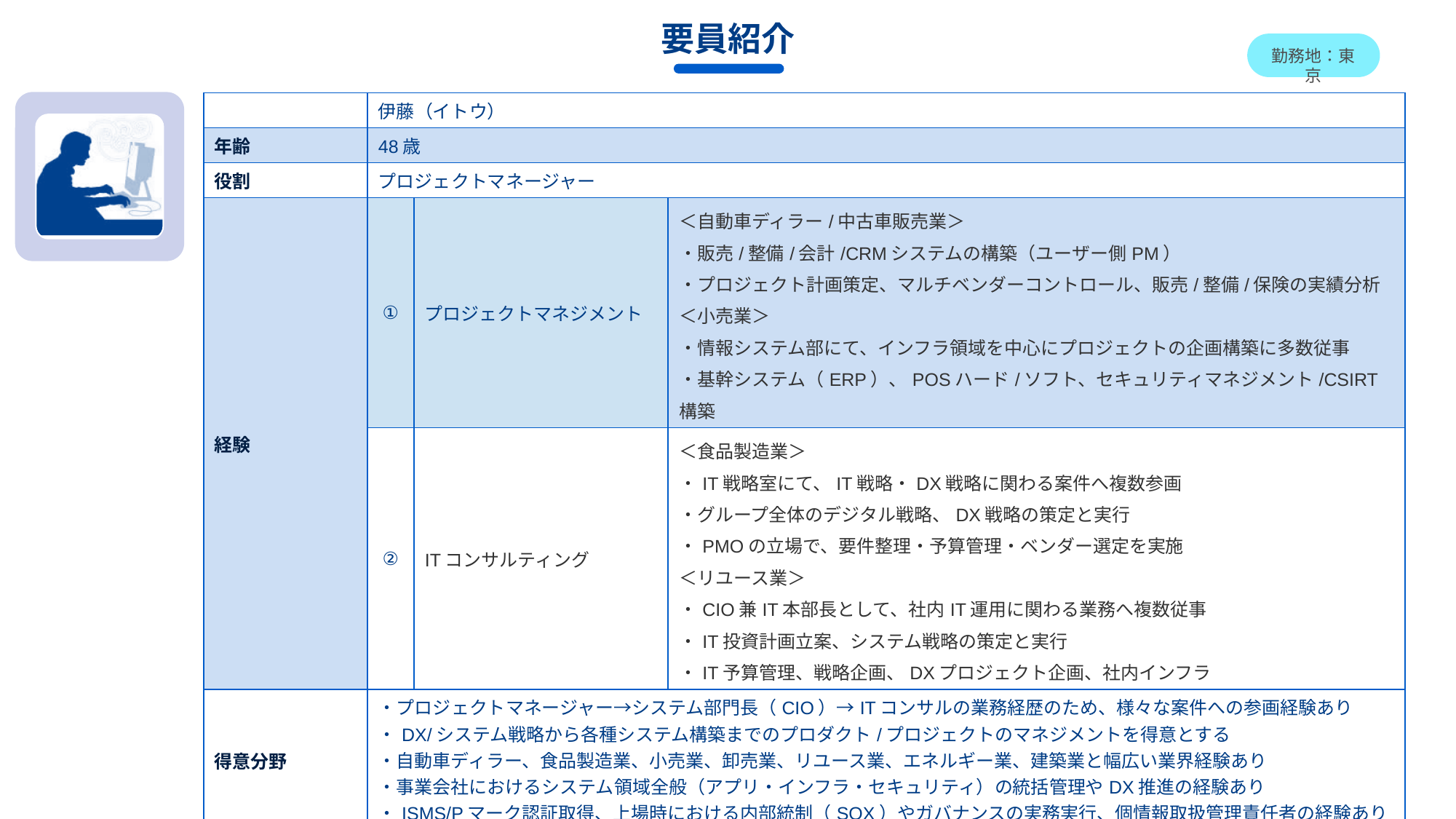

# 要員紹介
勤務地：東京

|  | 伊藤（イトウ） |  |  |
| --- | --- | --- | --- |
| 年齢 | 48歳 |  |  |
| 役割 | プロジェクトマネージャー |  |  |
| 経験 | ① | プロジェクトマネジメント | ＜自動車ディラー/中古車販売業＞ ・販売/整備/会計/CRMシステムの構築（ユーザー側PM） ・プロジェクト計画策定、マルチベンダーコントロール、販売/整備/保険の実績分析 ＜小売業＞ ・情報システム部にて、インフラ領域を中心にプロジェクトの企画構築に多数従事 ・基幹システム（ERP）、POSハード/ソフト、セキュリティマネジメント/CSIRT構築 |
|  | ② | ITコンサルティング | ＜食品製造業＞ ・IT戦略室にて、IT戦略・DX戦略に関わる案件へ複数参画 ・グループ全体のデジタル戦略、DX戦略の策定と実行 ・PMOの立場で、要件整理・予算管理・ベンダー選定を実施 ＜リユース業＞ ・CIO兼IT本部長として、社内IT運用に関わる業務へ複数従事 ・IT投資計画立案、システム戦略の策定と実行 ・IT予算管理、戦略企画、DXプロジェクト企画、社内インフラ |
| 得意分野 | ・プロジェクトマネージャー→システム部門長（CIO）→ITコンサルの業務経歴のため、様々な案件への参画経験あり ・DX/システム戦略から各種システム構築までのプロダクト/プロジェクトのマネジメントを得意とする ・自動車ディラー、食品製造業、小売業、卸売業、リユース業、エネルギー業、建築業と幅広い業界経験あり ・事業会社におけるシステム領域全般（アプリ・インフラ・セキュリティ）の統括管理やDX推進の経験あり ・ISMS/Pマーク認証取得、上場時における内部統制（SOX）やガバナンスの実務実行、個情報取扱管理責任者の経験あり |  |  |